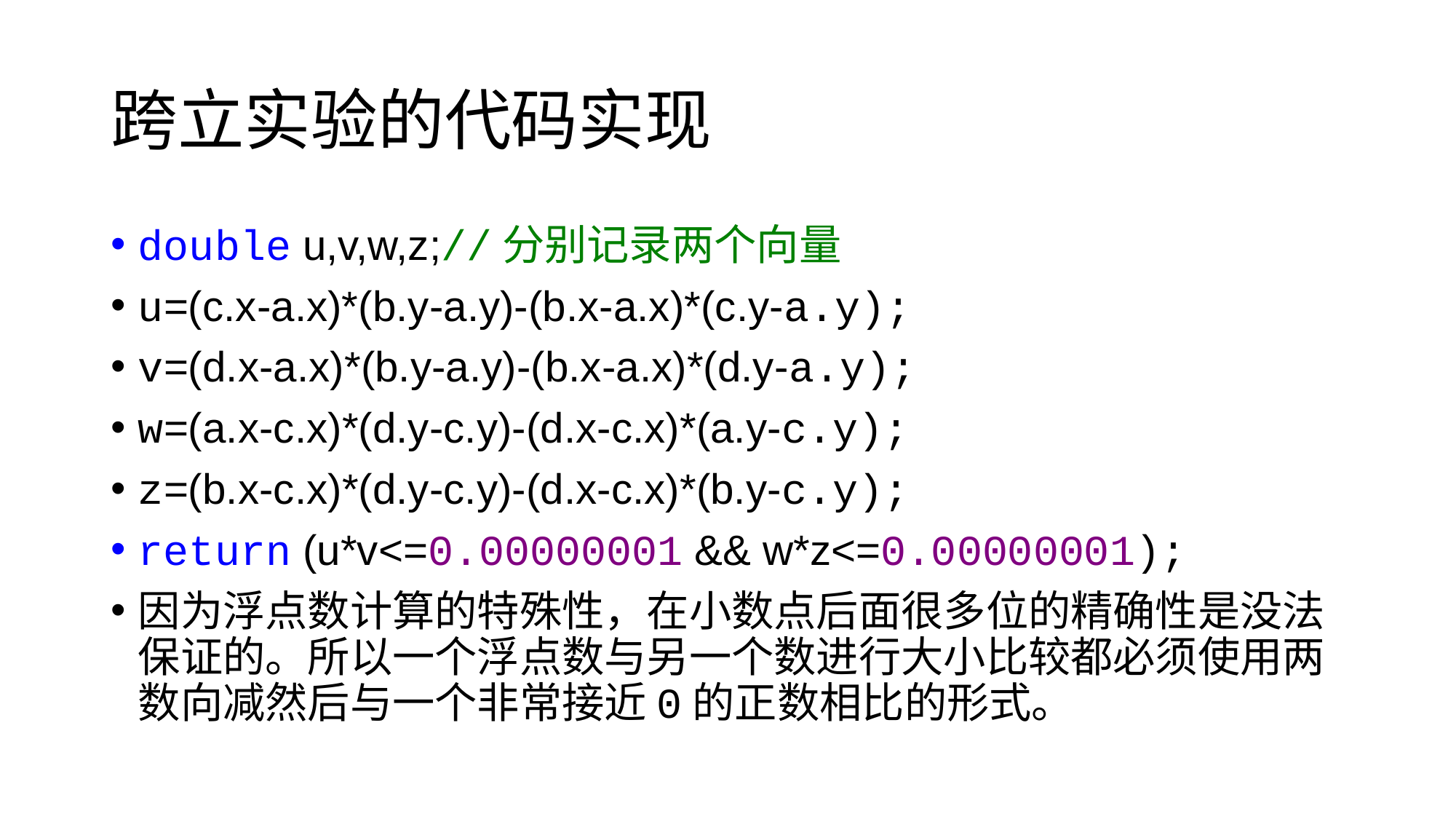

# 跨立实验的代码实现
double u,v,w,z;//分别记录两个向量
u=(c.x-a.x)*(b.y-a.y)-(b.x-a.x)*(c.y-a.y);
v=(d.x-a.x)*(b.y-a.y)-(b.x-a.x)*(d.y-a.y);
w=(a.x-c.x)*(d.y-c.y)-(d.x-c.x)*(a.y-c.y);
z=(b.x-c.x)*(d.y-c.y)-(d.x-c.x)*(b.y-c.y);
return (u*v<=0.00000001 && w*z<=0.00000001);
因为浮点数计算的特殊性，在小数点后面很多位的精确性是没法保证的。所以一个浮点数与另一个数进行大小比较都必须使用两数向减然后与一个非常接近0的正数相比的形式。